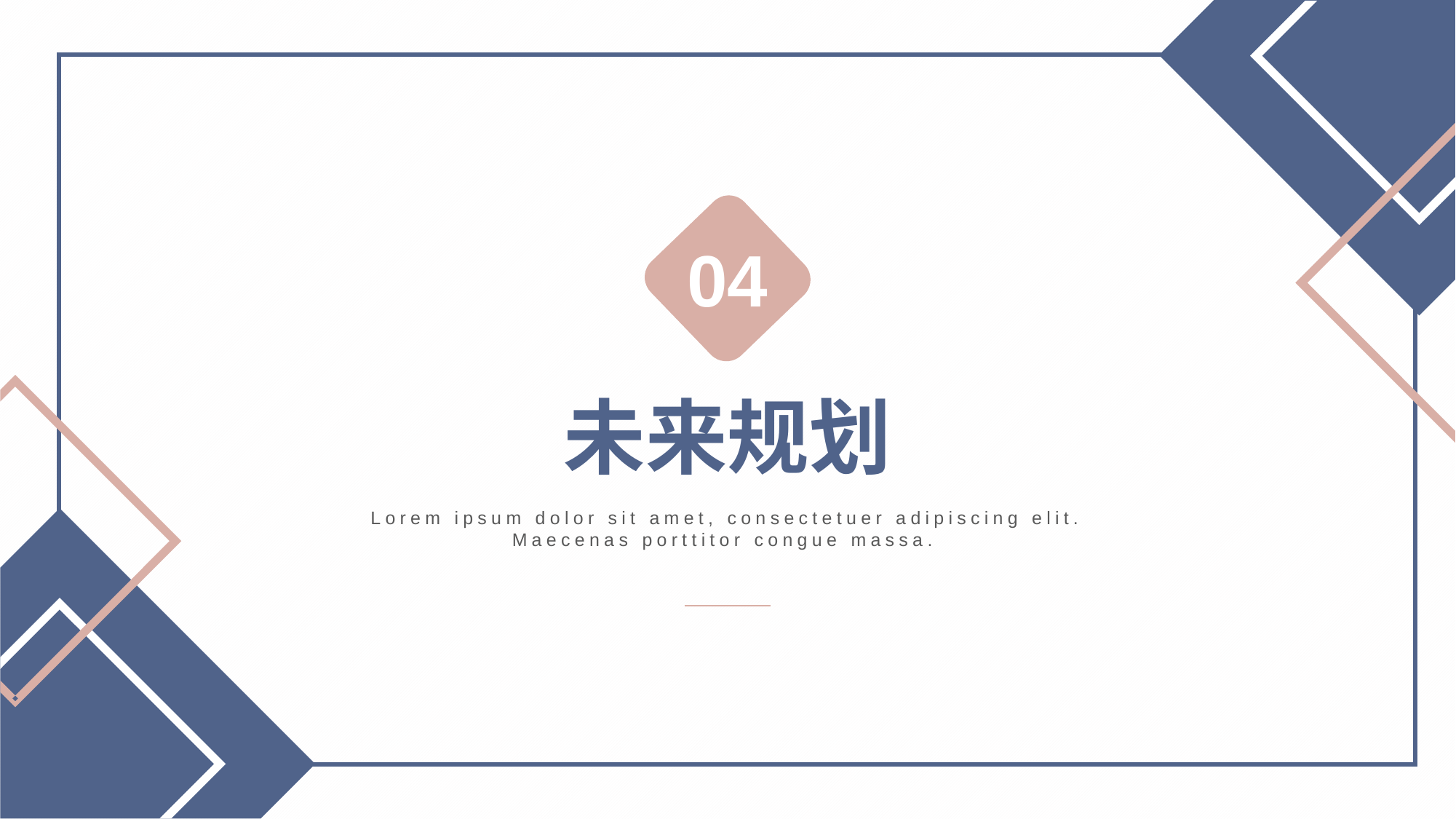

04
未来规划
Lorem ipsum dolor sit amet, consectetuer adipiscing elit. Maecenas porttitor congue massa.